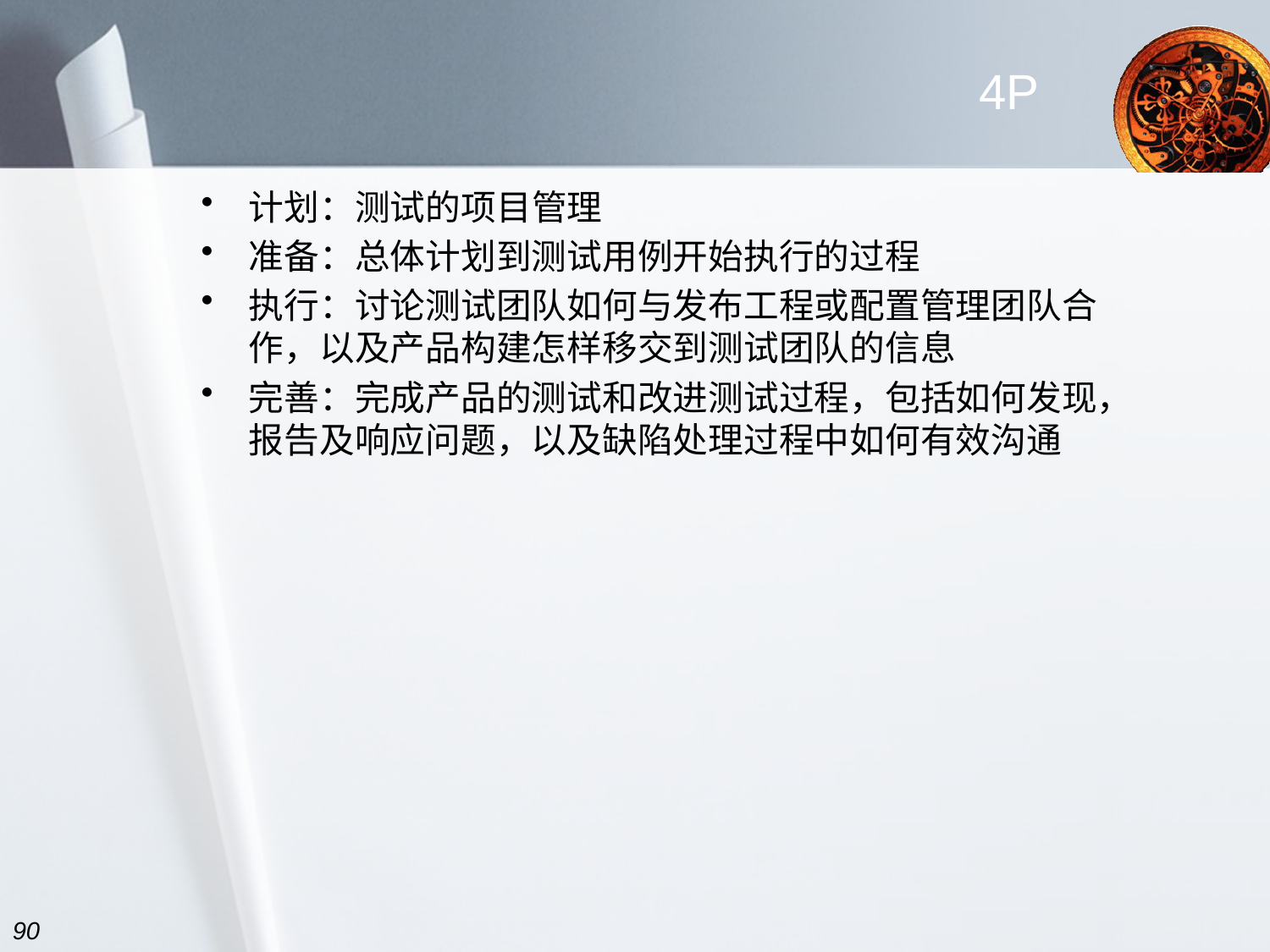

# 4P
计划：测试的项目管理
准备：总体计划到测试用例开始执行的过程
执行：讨论测试团队如何与发布工程或配置管理团队合作，以及产品构建怎样移交到测试团队的信息
完善：完成产品的测试和改进测试过程，包括如何发现，报告及响应问题，以及缺陷处理过程中如何有效沟通
90